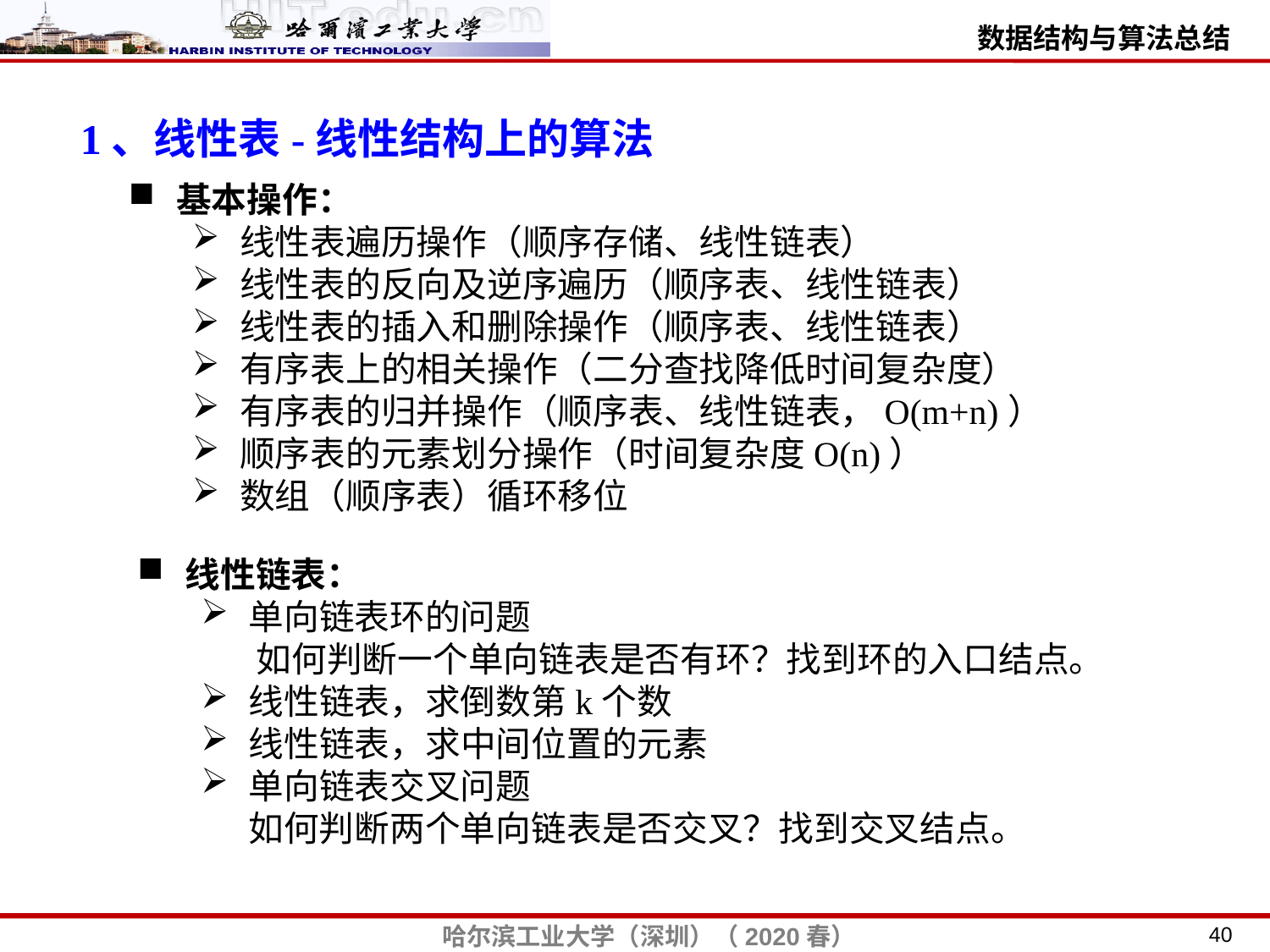

1、线性表-线性结构上的算法
基本操作：
线性表遍历操作（顺序存储、线性链表）
线性表的反向及逆序遍历（顺序表、线性链表）
线性表的插入和删除操作（顺序表、线性链表）
有序表上的相关操作（二分查找降低时间复杂度）
有序表的归并操作（顺序表、线性链表，O(m+n)）
顺序表的元素划分操作（时间复杂度O(n)）
数组（顺序表）循环移位
线性链表：
单向链表环的问题
      如何判断一个单向链表是否有环？找到环的入口结点。
线性链表，求倒数第k个数
线性链表，求中间位置的元素
单向链表交叉问题
     如何判断两个单向链表是否交叉？找到交叉结点。